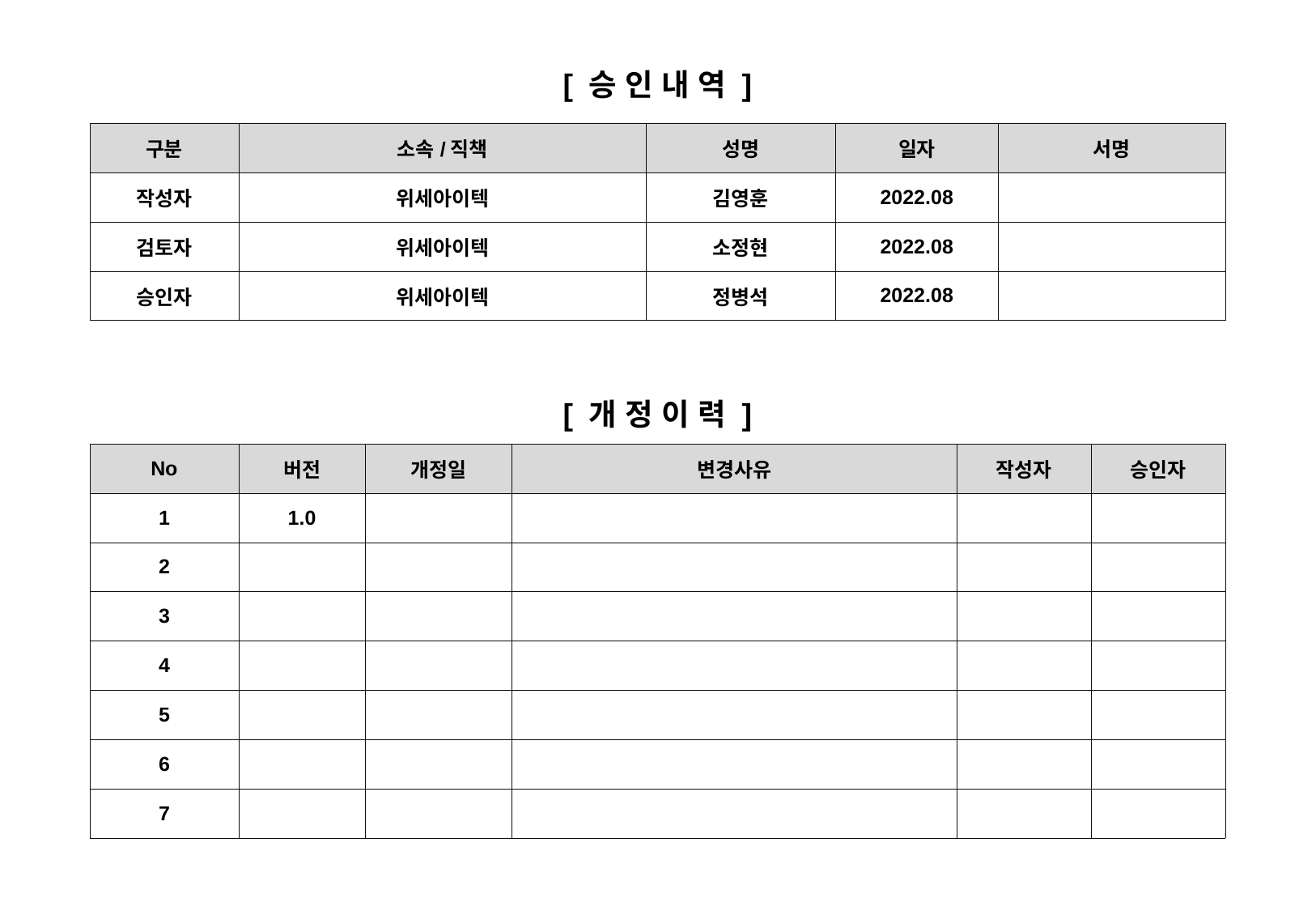

[ 승 인 내 역 ]
| 구분 | 소속/직책 | 성명 | 일자 | 서명 |
| --- | --- | --- | --- | --- |
| 작성자 | 위세아이텍 | 김영훈 | 2022.08 |  |
| 검토자 | 위세아이텍 | 소정현 | 2022.08 |  |
| 승인자 | 위세아이텍 | 정병석 | 2022.08 |  |
[ 개 정 이 력 ]
| No | 버전 | 개정일 | 변경사유 | 작성자 | 승인자 |
| --- | --- | --- | --- | --- | --- |
| 1 | 1.0 |  |  |  |  |
| 2 |  |  |  |  |  |
| 3 |  |  |  |  |  |
| 4 |  |  |  |  |  |
| 5 |  |  |  |  |  |
| 6 |  |  |  |  |  |
| 7 |  |  |  |  |  |